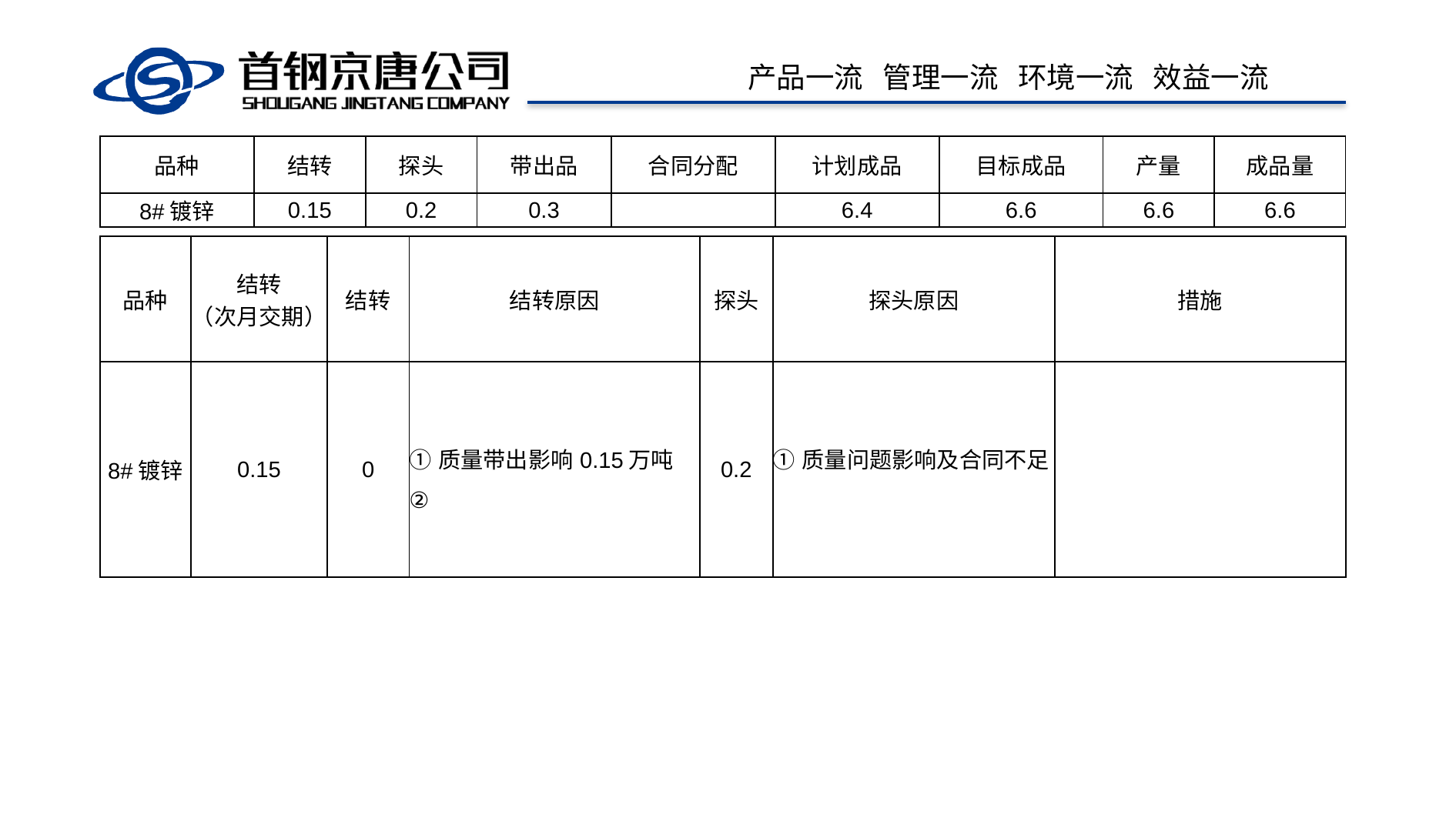

| 品种 | 结转 | 探头 | 带出品 | 合同分配 | 计划成品 | 目标成品 | 产量 | 成品量 |
| --- | --- | --- | --- | --- | --- | --- | --- | --- |
| 8#镀锌 | 0.15 | 0.2 | 0.3 |  | 6.4 | 6.6 | 6.6 | 6.6 |
| 品种 | 结转 （次月交期） | 结转 | 结转原因 | 探头 | 探头原因 | 措施 |
| --- | --- | --- | --- | --- | --- | --- |
| 8#镀锌 | 0.15 | 0 | ①质量带出影响0.15万吨 ② | 0.2 | ①质量问题影响及合同不足 |  |